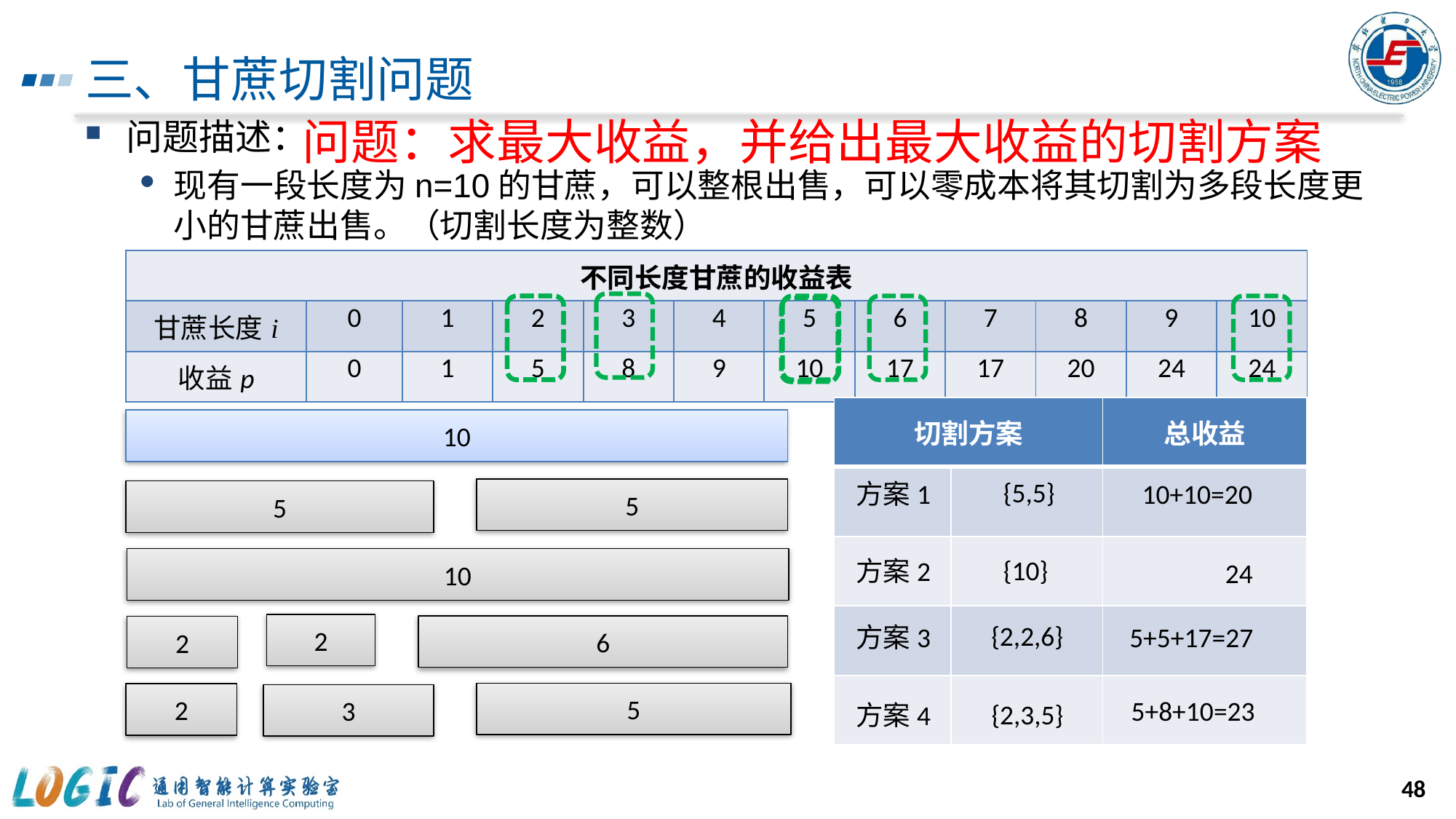

# 三、甘蔗切割问题
问题：求最大收益，并给出最大收益的切割方案
问题描述：
现有一段长度为n=10的甘蔗，可以整根出售，可以零成本将其切割为多段长度更小的甘蔗出售。（切割长度为整数）

| 不同长度甘蔗的收益表 |  |  |  |  |  |  |  |  |  |  |  |
| --- | --- | --- | --- | --- | --- | --- | --- | --- | --- | --- | --- |
| 甘蔗长度i | 0 | 1 | 2 | 3 | 4 | 5 | 6 | 7 | 8 | 9 | 10 |
| 收益p | 0 | 1 | 5 | 8 | 9 | 10 | 17 | 17 | 20 | 24 | 24 |

| 切割方案 |  | 总收益 |
| --- | --- | --- |
|  |  |  |
|  |  |  |
|  |  |  |
|  |  |  |
10
{5,5}
方案1
10+10=20
5
5
{10}
10
方案2
24
{2,2,6}
2
方案3
5+5+17=27
6
2
5
2
3
5+8+10=23
{2,3,5}
方案4
48